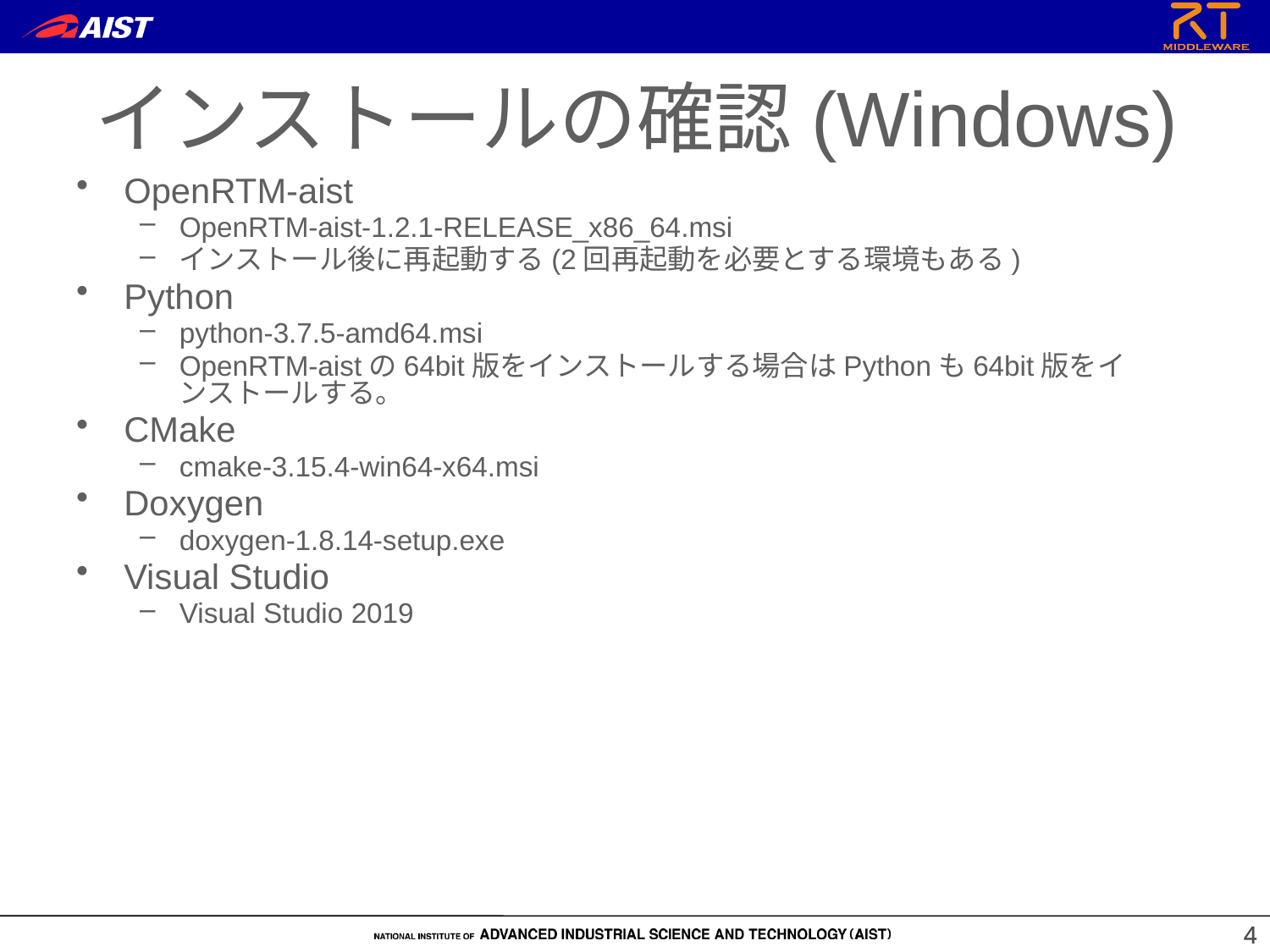

インストールの確認(Windows)
OpenRTM-aist
OpenRTM-aist-1.2.1-RELEASE_x86_64.msi
インストール後に再起動する(2回再起動を必要とする環境もある)
Python
python-3.7.5-amd64.msi
OpenRTM-aistの64bit版をインストールする場合はPythonも64bit版をインストールする。
CMake
cmake-3.15.4-win64-x64.msi
Doxygen
doxygen-1.8.14-setup.exe
Visual Studio
Visual Studio 2019
4
4